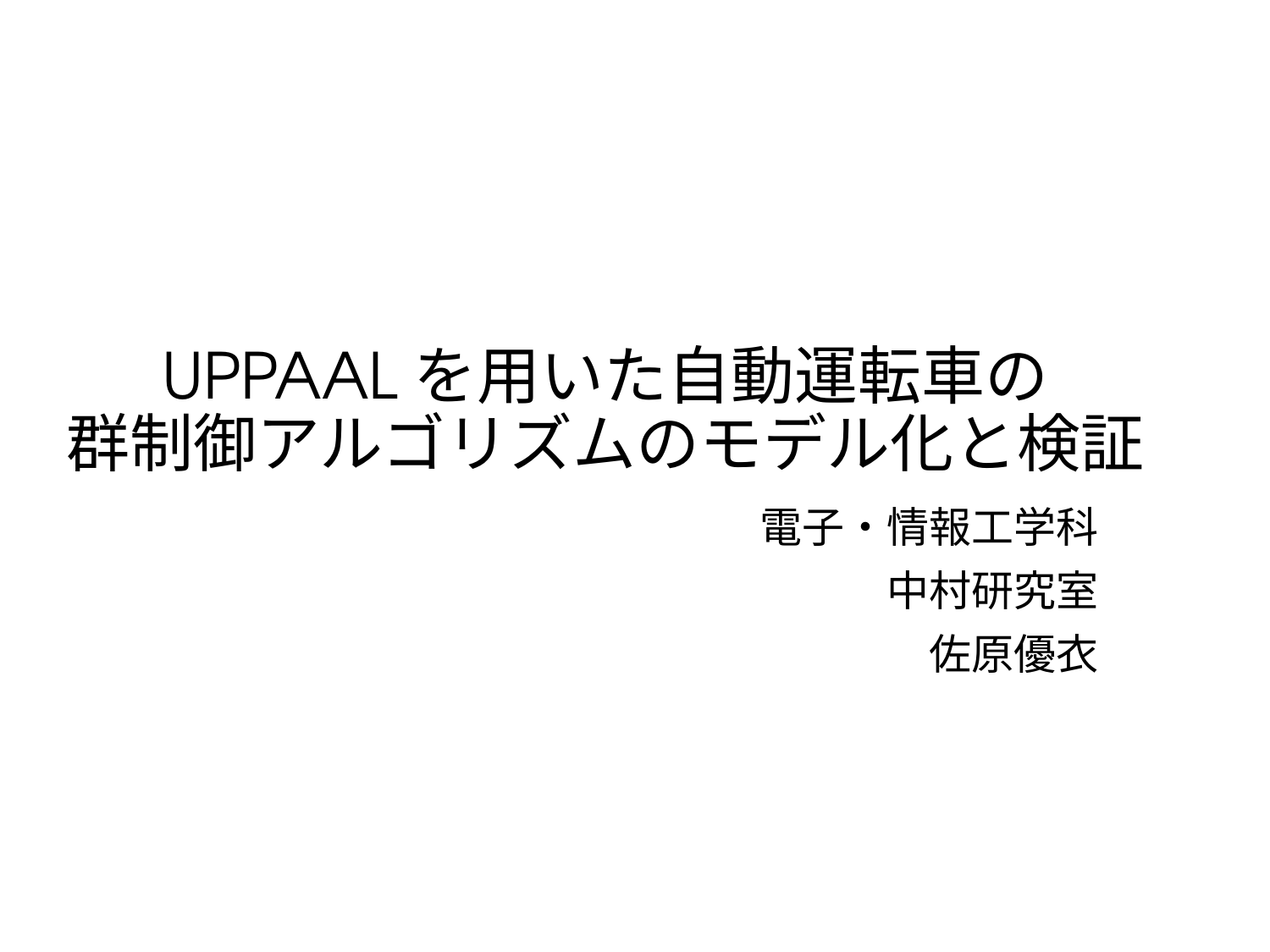

# UPPAALを用いた自動運転車の 群制御アルゴリズムのモデル化と検証
電子・情報工学科
中村研究室
佐原優衣